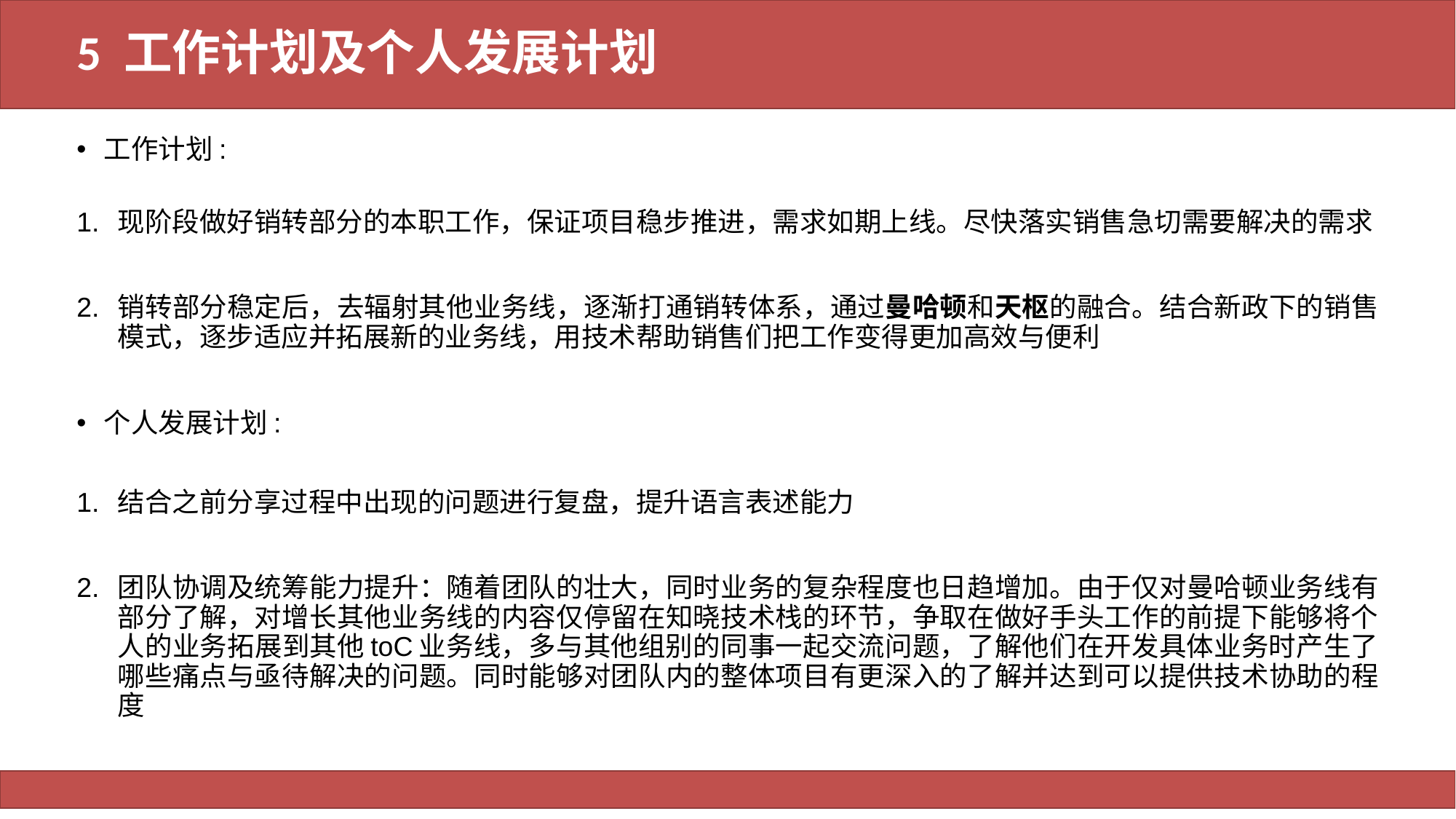

# 5 工作计划及个人发展计划
工作计划:

现阶段做好销转部分的本职工作，保证项目稳步推进，需求如期上线。尽快落实销售急切需要解决的需求

销转部分稳定后，去辐射其他业务线，逐渐打通销转体系，通过曼哈顿和天枢的融合。结合新政下的销售模式，逐步适应并拓展新的业务线，用技术帮助销售们把工作变得更加高效与便利

个人发展计划:

结合之前分享过程中出现的问题进行复盘，提升语言表述能力

团队协调及统筹能力提升：随着团队的壮大，同时业务的复杂程度也日趋增加。由于仅对曼哈顿业务线有部分了解，对增长其他业务线的内容仅停留在知晓技术栈的环节，争取在做好手头工作的前提下能够将个人的业务拓展到其他toC业务线，多与其他组别的同事一起交流问题，了解他们在开发具体业务时产生了哪些痛点与亟待解决的问题。同时能够对团队内的整体项目有更深入的了解并达到可以提供技术协助的程度